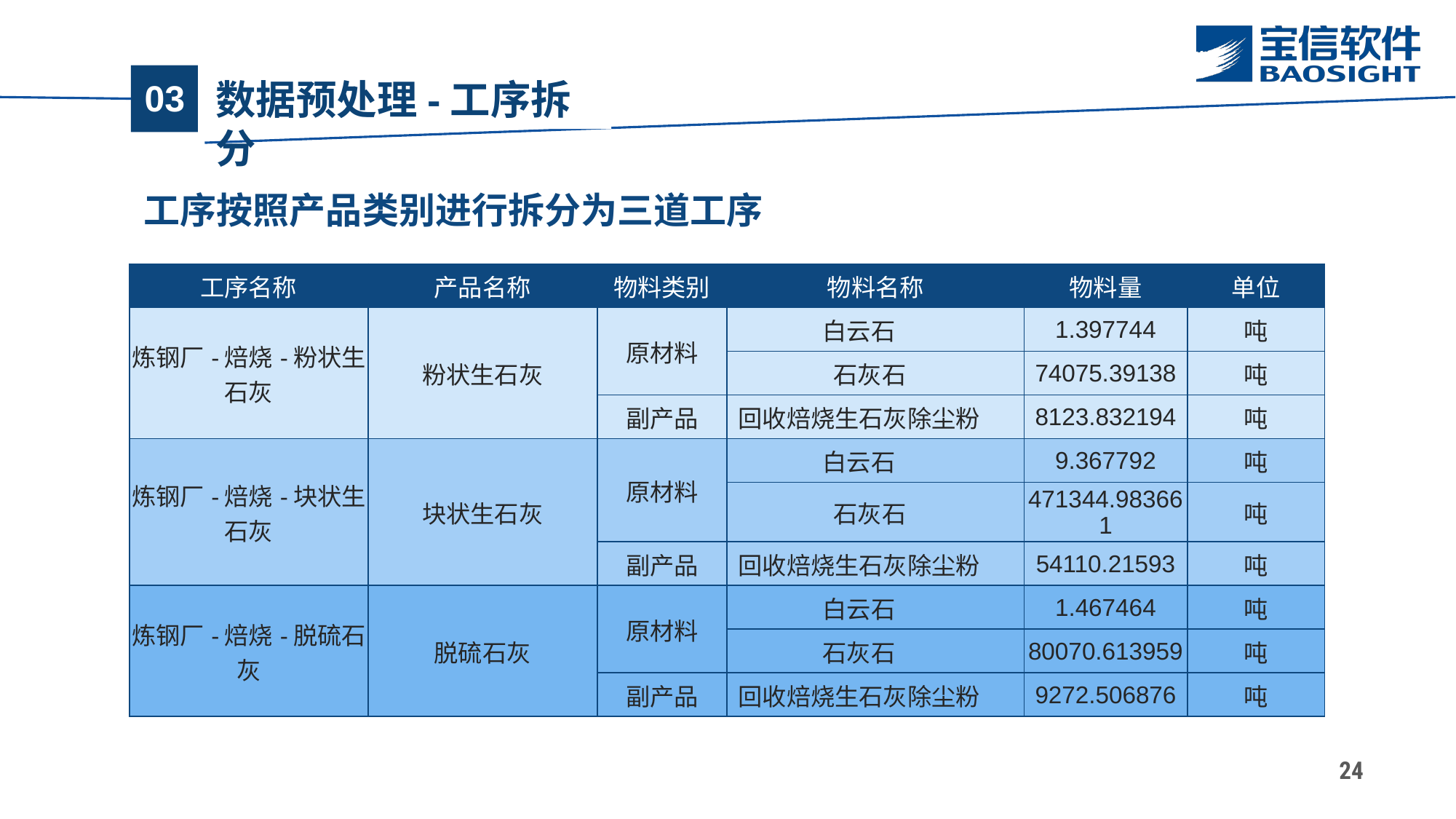

# 数据预处理-工序拆分
03
工序按照产品类别进行拆分为三道工序
| 工序名称 | 产品名称 | 物料类别 | 物料名称 | 物料量 | 单位 |
| --- | --- | --- | --- | --- | --- |
| 炼钢厂-焙烧-粉状生石灰 | 粉状生石灰 | 原材料 | 白云石 | 1.397744 | 吨 |
|  |  |  | 石灰石 | 74075.39138 | 吨 |
|  |  | 副产品 | 回收焙烧生石灰除尘粉 | 8123.832194 | 吨 |
| 炼钢厂-焙烧-块状生石灰 | 块状生石灰 | 原材料 | 白云石 | 9.367792 | 吨 |
|  |  |  | 石灰石 | 471344.983661 | 吨 |
|  |  | 副产品 | 回收焙烧生石灰除尘粉 | 54110.21593 | 吨 |
| 炼钢厂-焙烧-脱硫石灰 | 脱硫石灰 | 原材料 | 白云石 | 1.467464 | 吨 |
|  |  |  | 石灰石 | 80070.613959 | 吨 |
|  |  | 副产品 | 回收焙烧生石灰除尘粉 | 9272.506876 | 吨 |